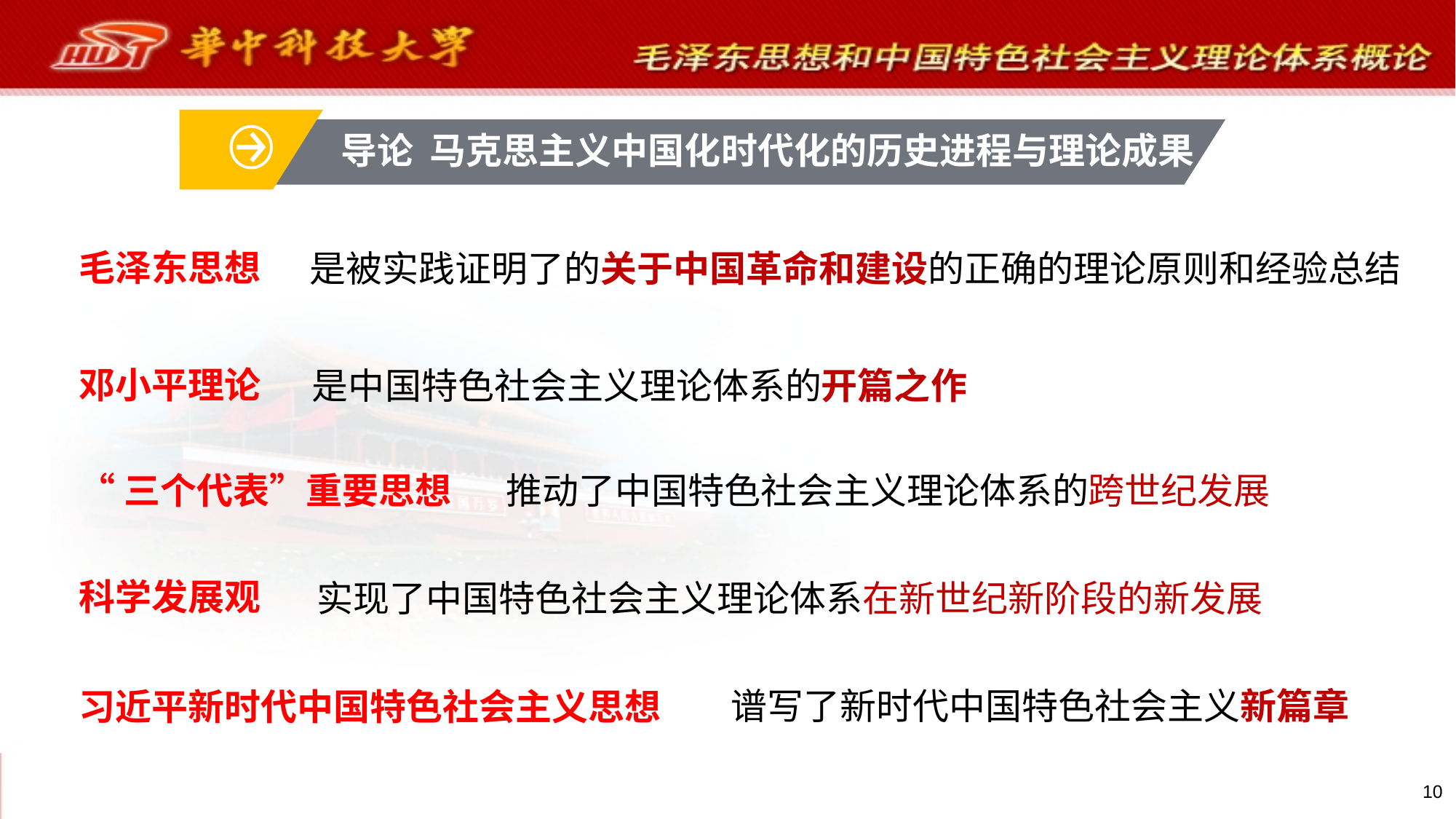

导论  马克思主义中国化时代化的历史进程与理论成果

毛泽东思想
是被实践证明了的关于中国革命和建设的正确的理论原则和经验总结
邓小平理论
是中国特色社会主义理论体系的开篇之作
推动了中国特色社会主义理论体系的跨世纪发展
“三个代表”重要思想
科学发展观
实现了中国特色社会主义理论体系在新世纪新阶段的新发展
谱写了新时代中国特色社会主义新篇章
习近平新时代中国特色社会主义思想
10